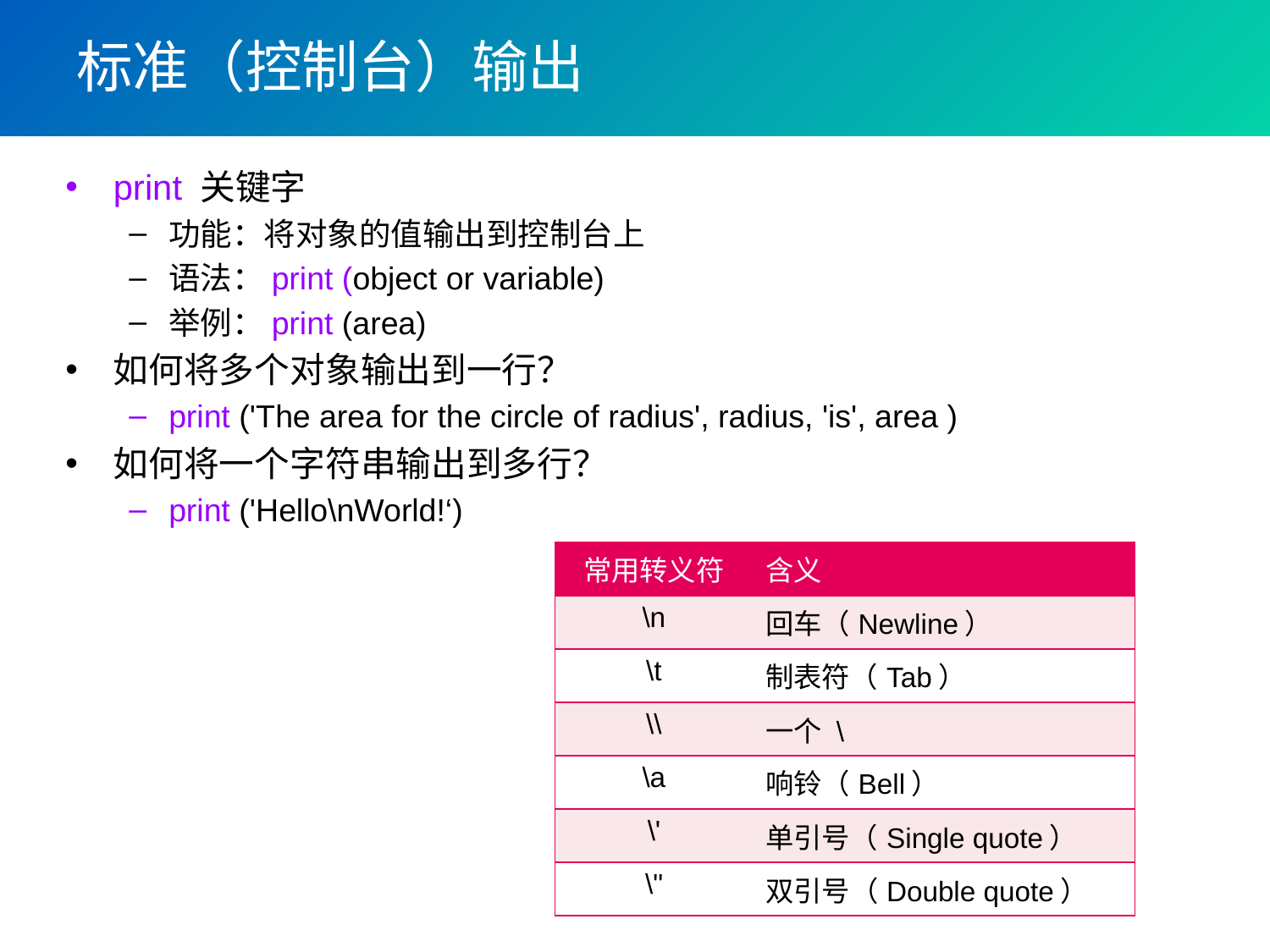

# 标准（控制台）输出
print 关键字
功能：将对象的值输出到控制台上
语法：print (object or variable)
举例：print (area)
如何将多个对象输出到一行？
print ('The area for the circle of radius', radius, 'is', area )
如何将一个字符串输出到多行？
print ('Hello\nWorld!‘)
| 常用转义符 | 含义 |
| --- | --- |
| \n | 回车（Newline） |
| \t | 制表符（Tab） |
| \\ | 一个 \ |
| \a | 响铃（Bell） |
| \' | 单引号（Single quote） |
| \" | 双引号（Double quote） |